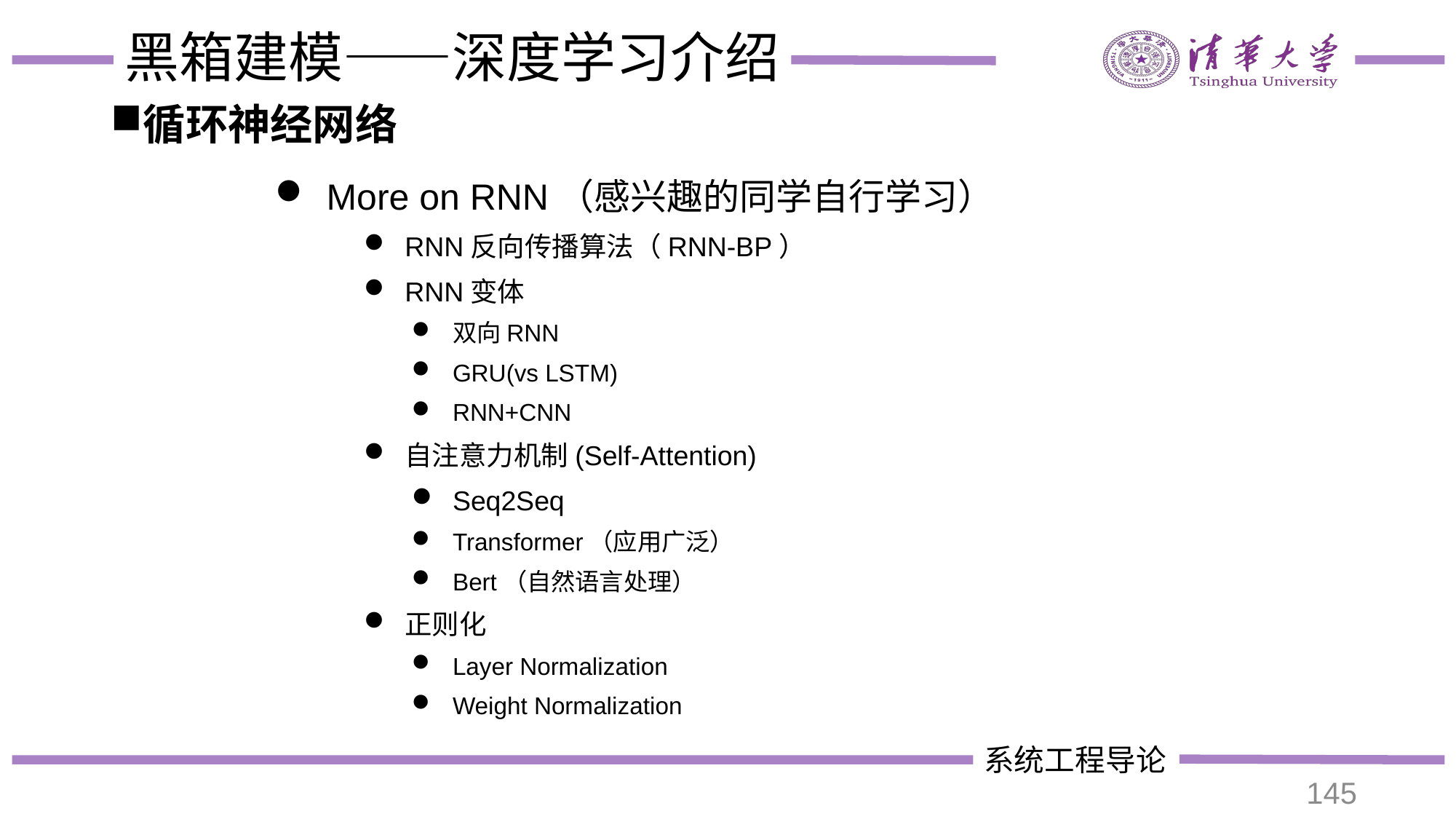

# 黑箱建模——深度学习介绍
循环神经网络

 More on RNN（感兴趣的同学自行学习）
RNN反向传播算法（RNN-BP）
RNN变体
双向RNN
GRU(vs LSTM)
RNN+CNN
自注意力机制(Self-Attention)
Seq2Seq
Transformer（应用广泛）
Bert（自然语言处理）
正则化
Layer Normalization
Weight Normalization
145